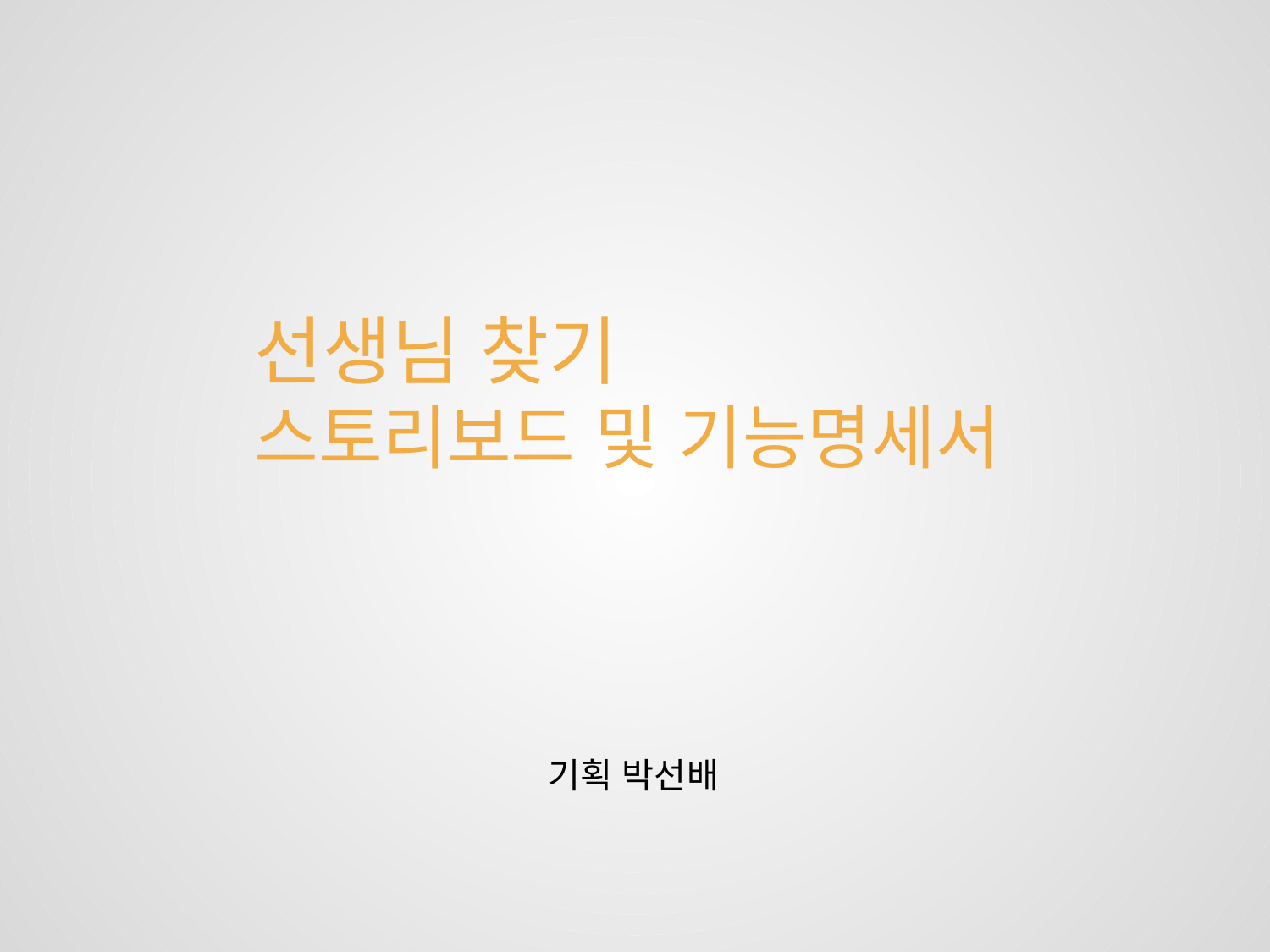

선생님 찾기
스토리보드 및 기능명세서
기획 박선배